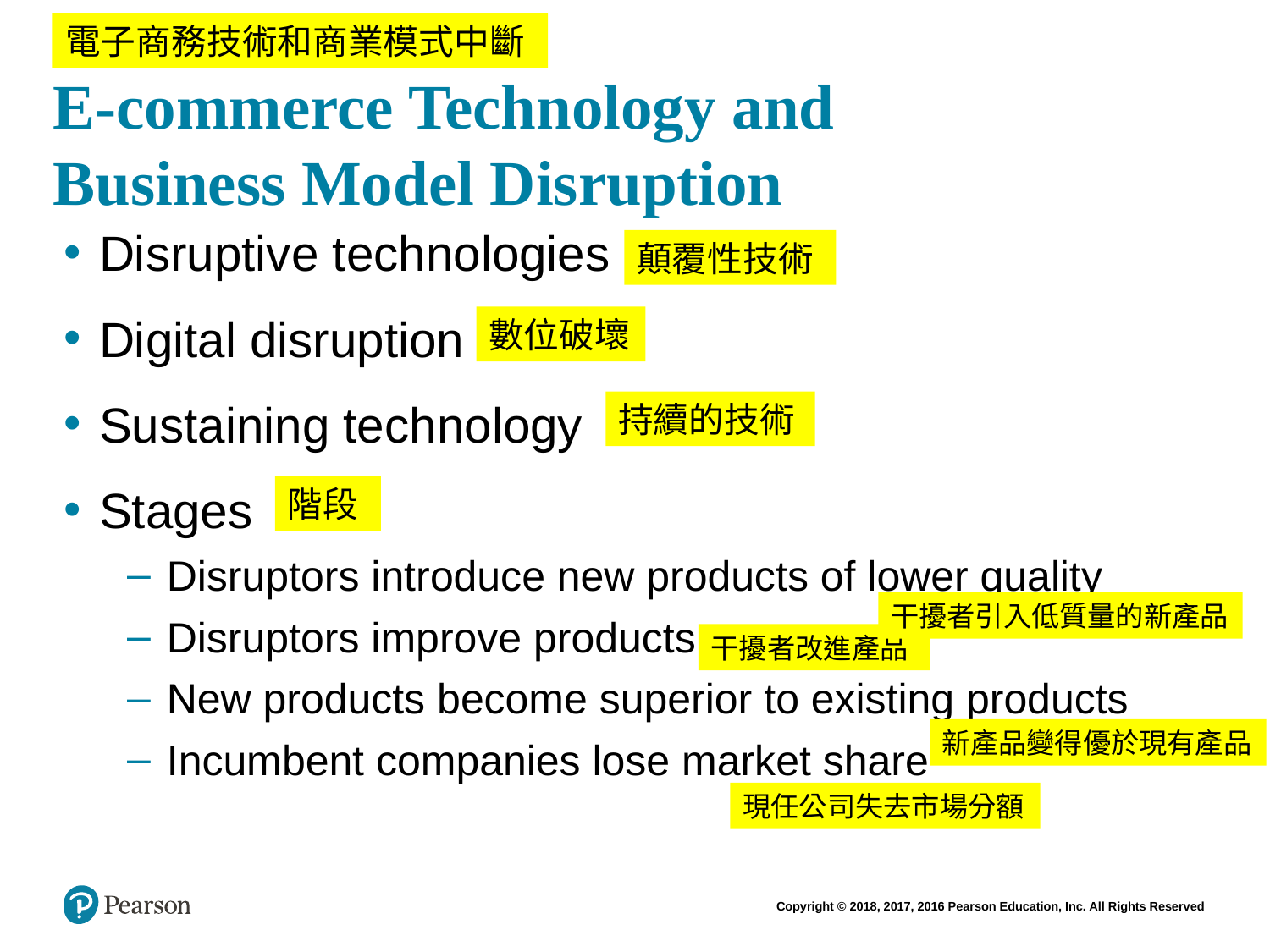

電子商務技術和商業模式中斷
# E-commerce Technology and Business Model Disruption
Disruptive technologies
Digital disruption
Sustaining technology
Stages
Disruptors introduce new products of lower quality
Disruptors improve products
New products become superior to existing products
Incumbent companies lose market share
顛覆性技術
數位破壞
持續的技術
階段
干擾者引入低質量的新產品
干擾者改進產品
新產品變得優於現有產品
現任公司失去市場分額